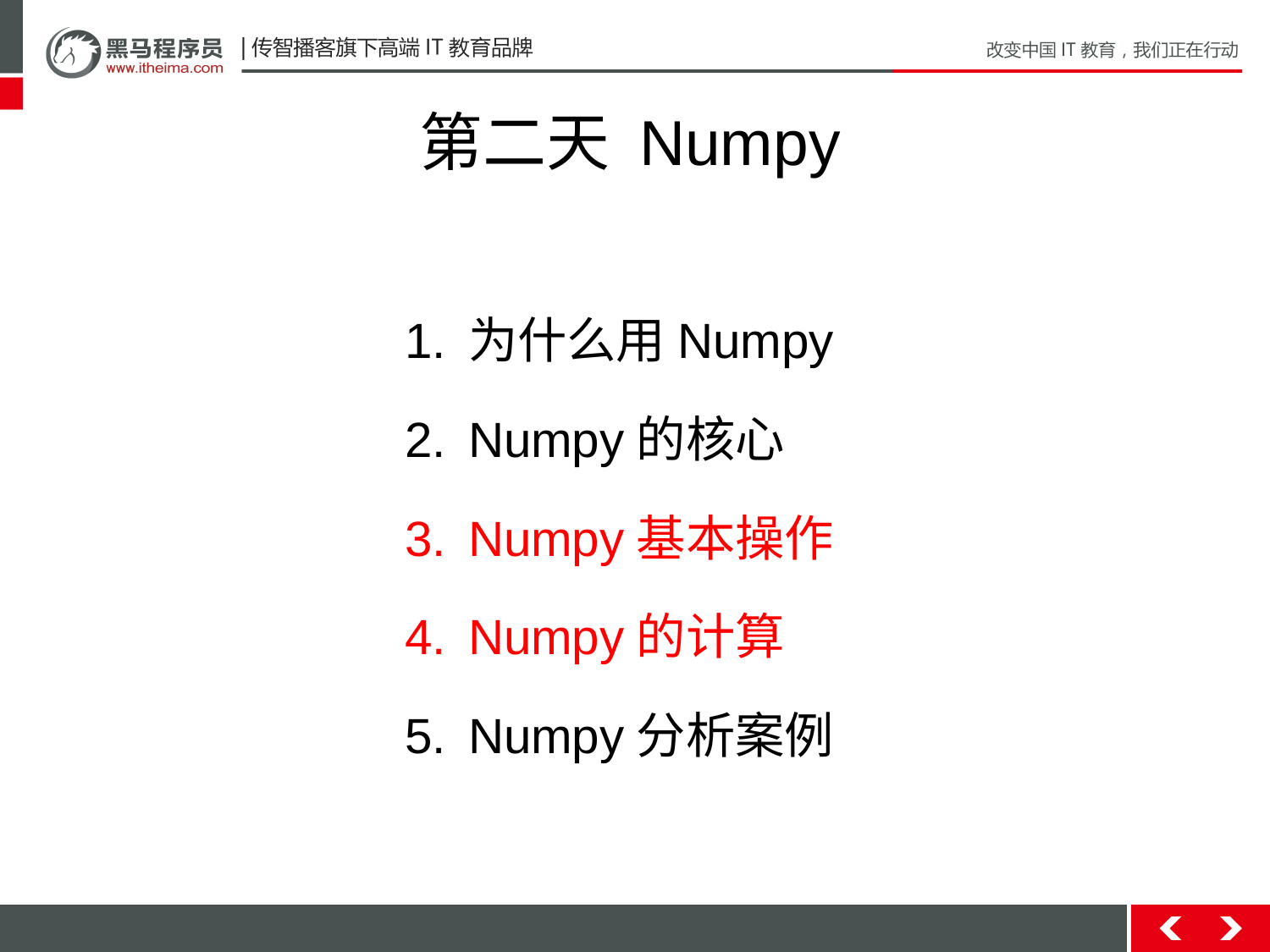

# 第二天 Numpy
为什么用Numpy
Numpy的核心
Numpy基本操作
Numpy的计算
Numpy分析案例